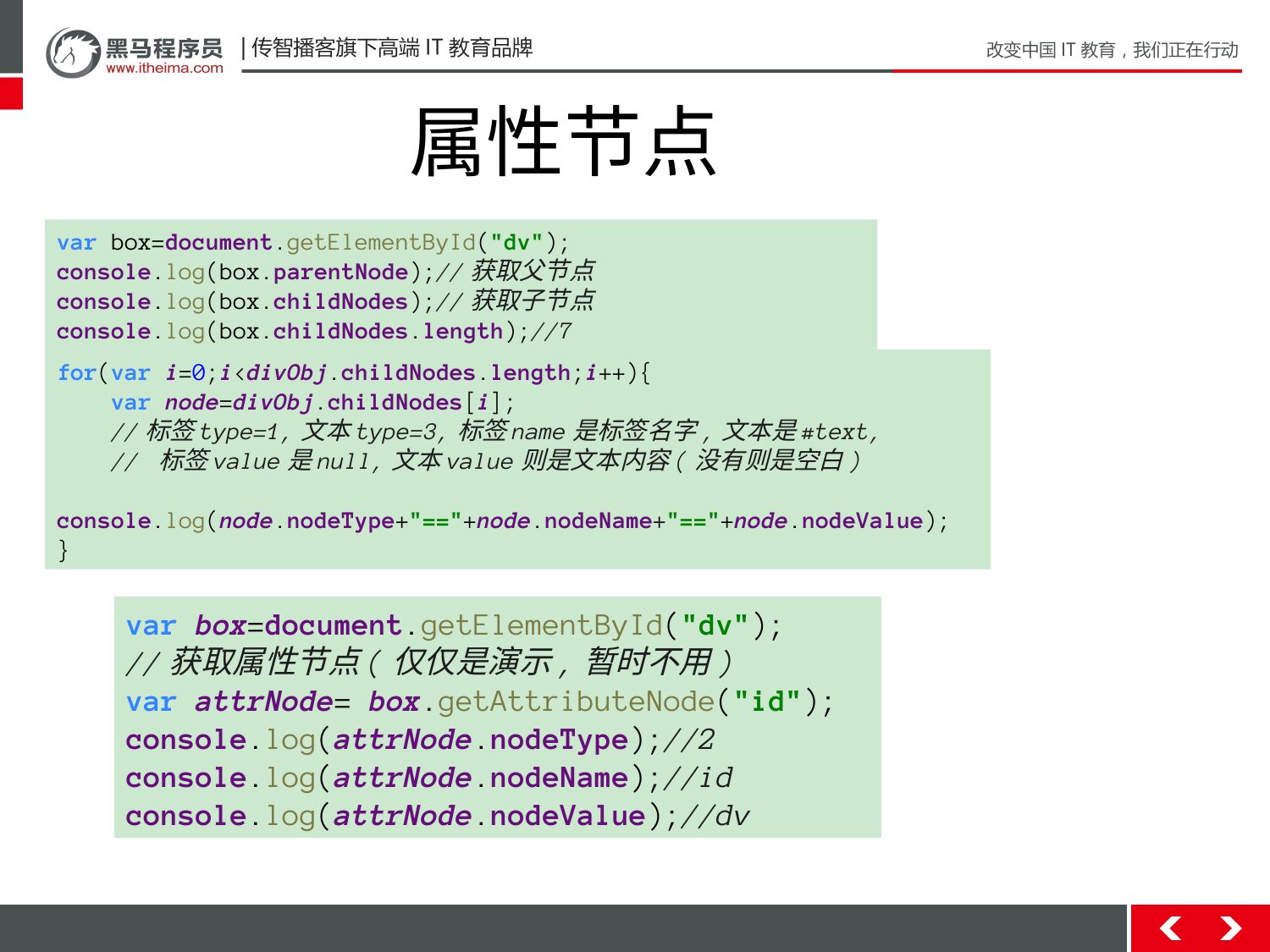

属性节点
var box=document.getElementById("dv");
console.log(box.parentNode);//获取父节点
console.log(box.childNodes);//获取子节点
console.log(box.childNodes.length);//7
for(var i=0;i<divObj.childNodes.length;i++){
    var node=divObj.childNodes[i];
    //标签type=1,文本type=3,标签name是标签名字,文本是#text,
    // 标签value是null,文本value则是文本内容(没有则是空白)
    console.log(node.nodeType+"=="+node.nodeName+"=="+node.nodeValue);
}
var box=document.getElementById("dv");
//获取属性节点(仅仅是演示,暂时不用)
var attrNode= box.getAttributeNode("id");
console.log(attrNode.nodeType);//2
console.log(attrNode.nodeName);//id
console.log(attrNode.nodeValue);//dv